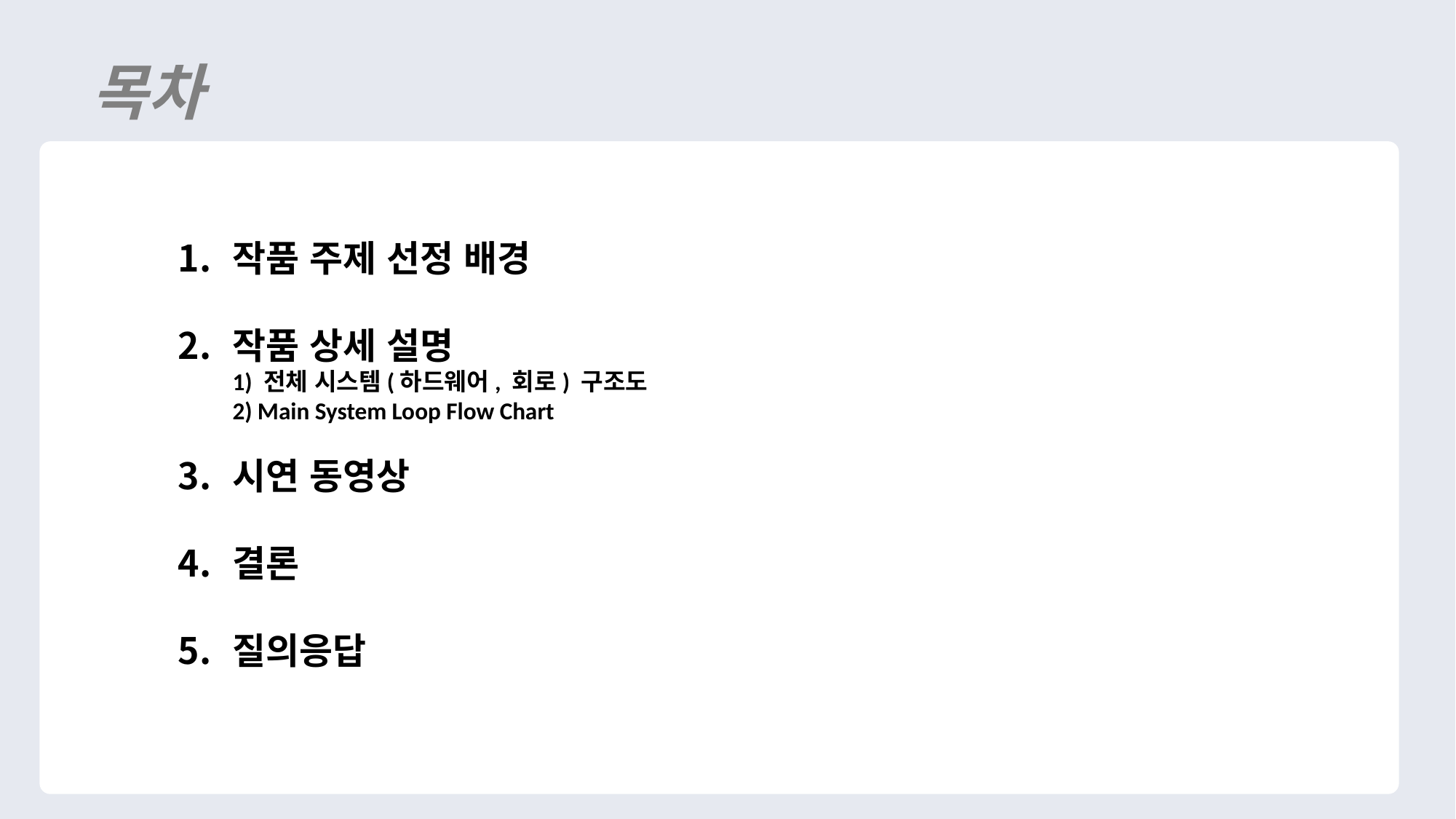

목차

작품 주제 선정 배경

작품 상세 설명
1) 전체 시스템(하드웨어, 회로) 구조도
2) Main System Loop Flow Chart

시연 동영상

결론

질의응답